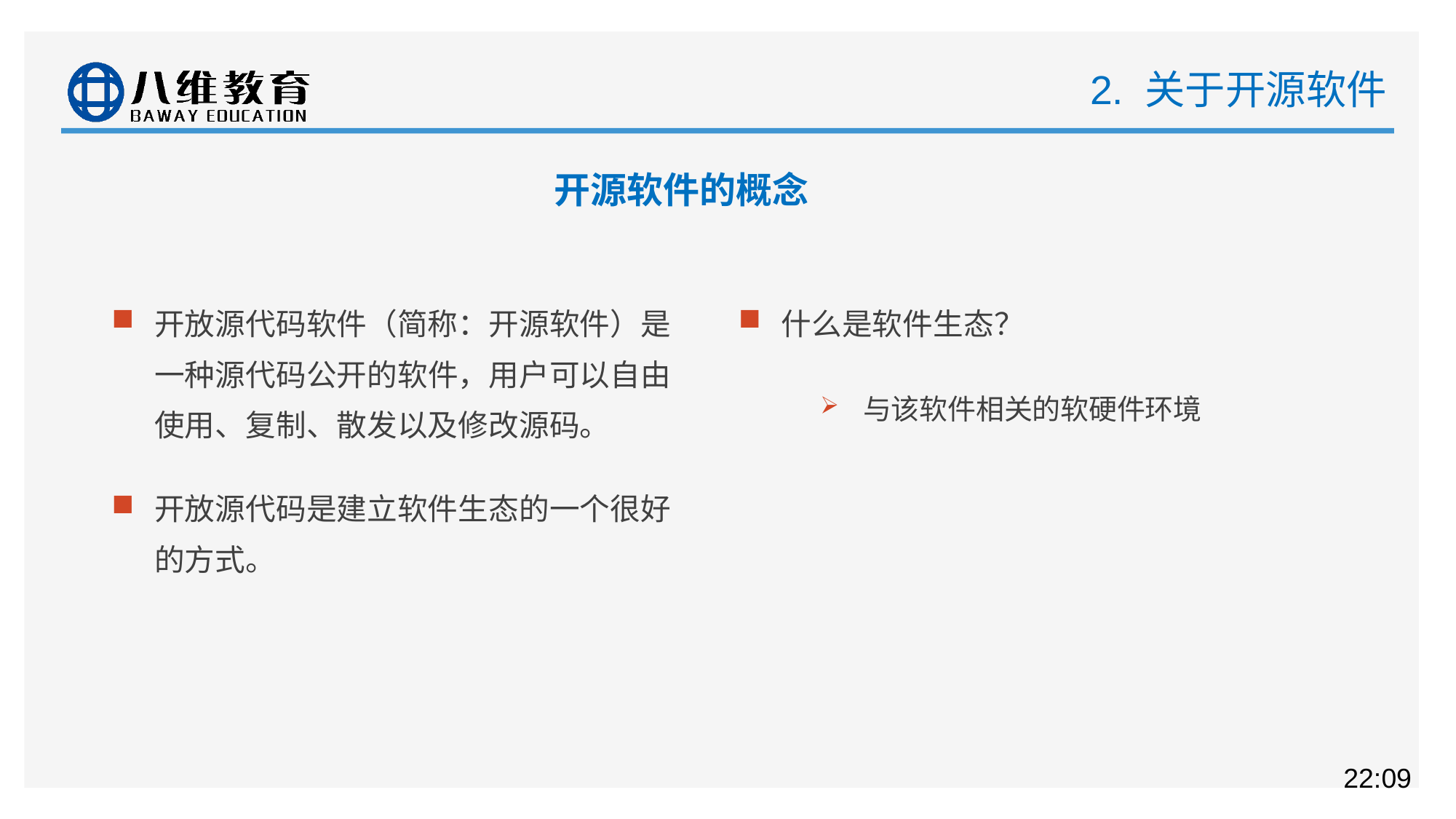

# 2. 关于开源软件

开源软件的概念
开放源代码软件（简称：开源软件）是一种源代码公开的软件，用户可以自由使用、复制、散发以及修改源码。
开放源代码是建立软件生态的一个很好的方式。
什么是软件生态？
与该软件相关的软硬件环境